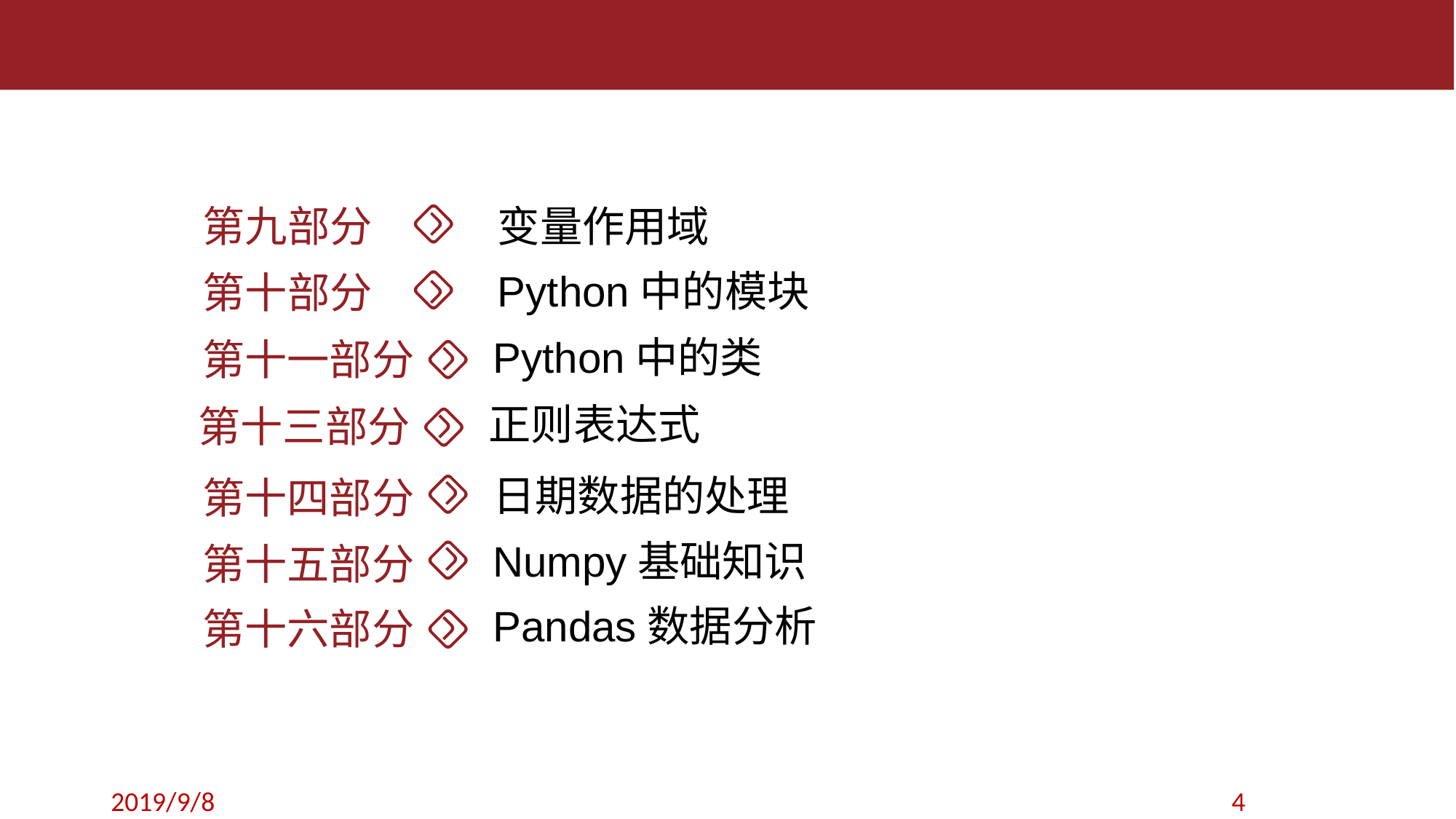

第九部分
变量作用域

Python中的模块
第十部分

Python中的类
第十一部分

正则表达式
第十三部分

日期数据的处理
第十四部分

Numpy基础知识
第十五部分

Pandas数据分析
第十六部分

2019/9/8
4